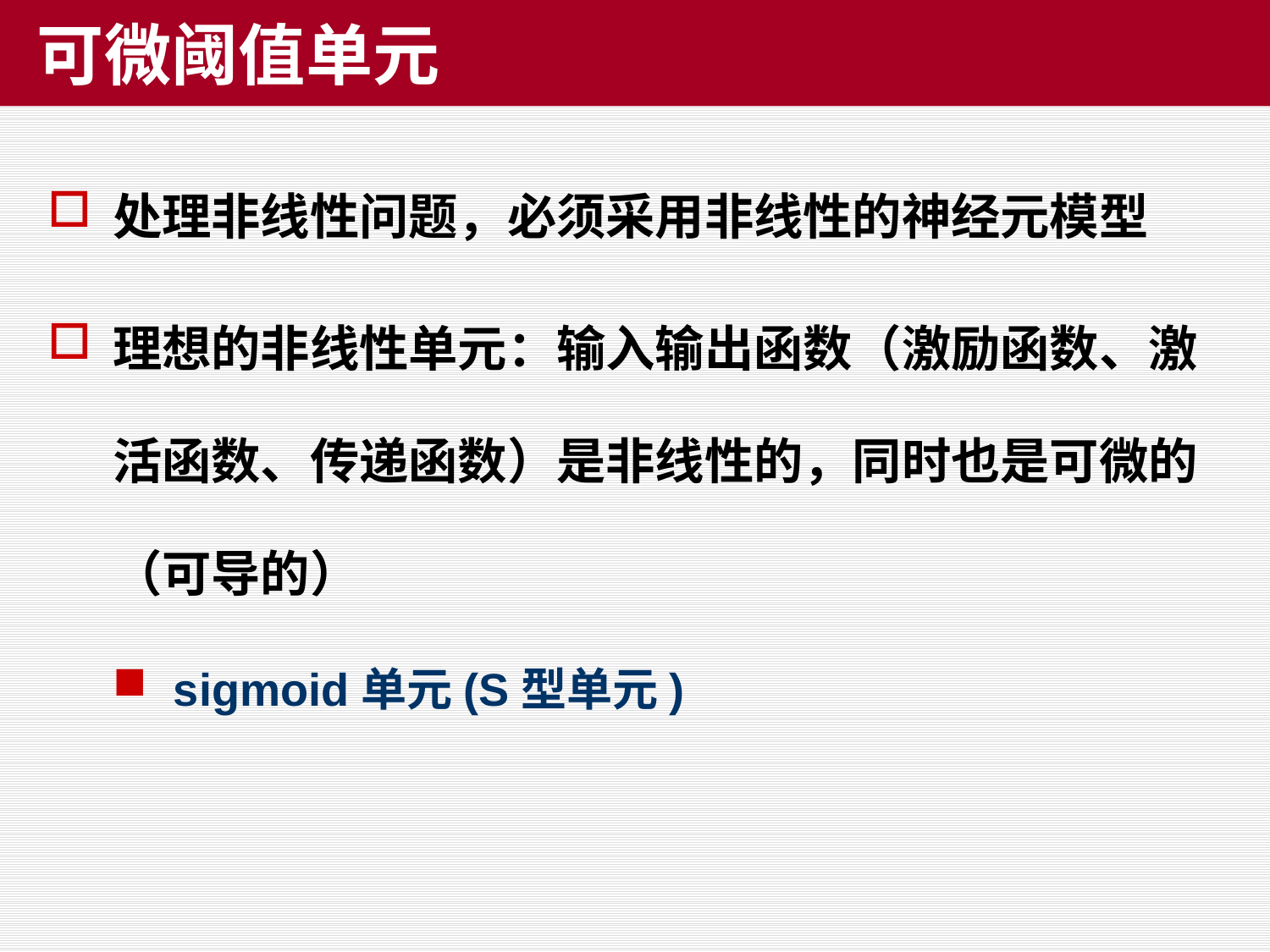

# 可微阈值单元
处理非线性问题，必须采用非线性的神经元模型
理想的非线性单元：输入输出函数（激励函数、激活函数、传递函数）是非线性的，同时也是可微的（可导的）
sigmoid单元(S型单元)